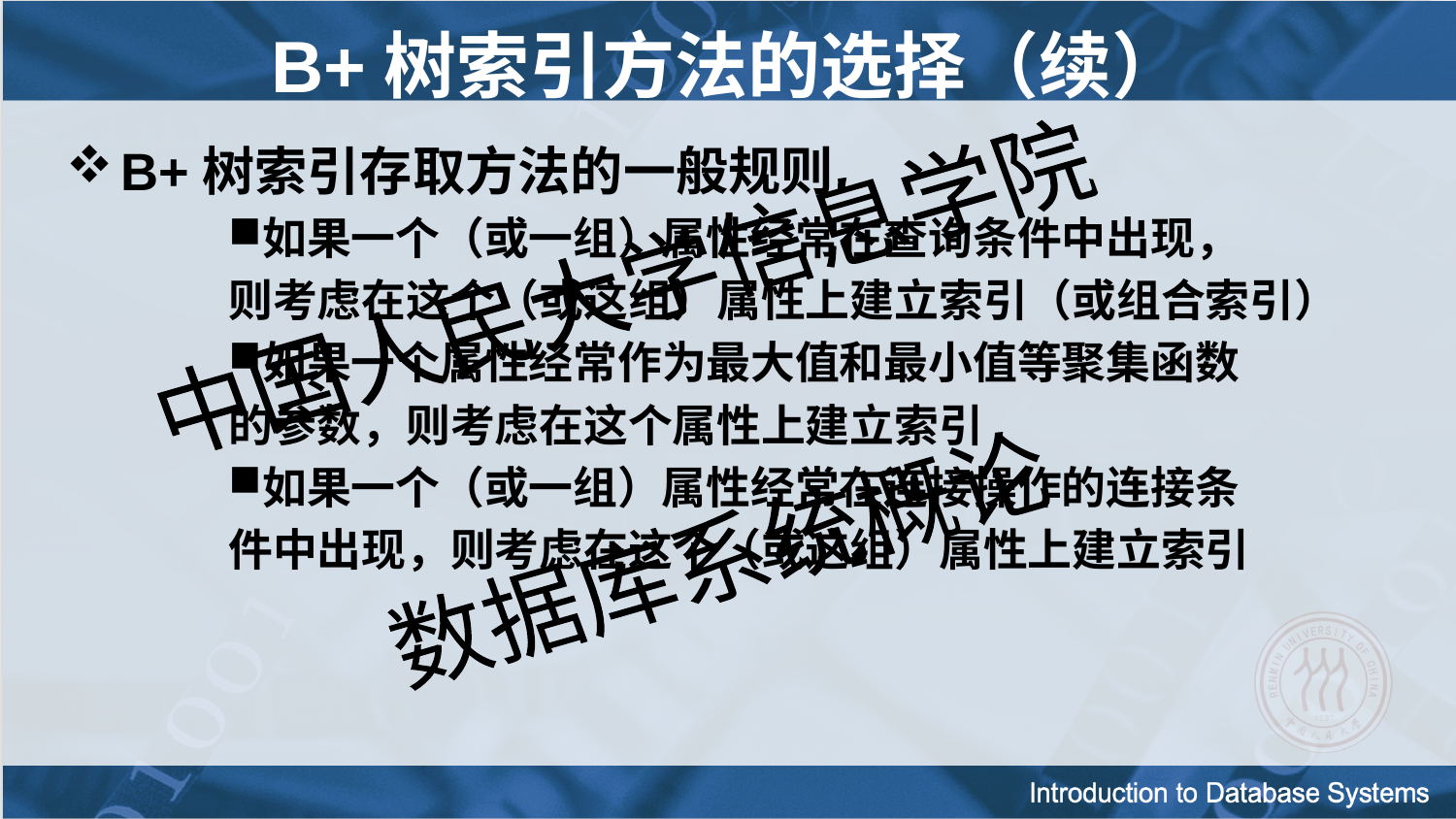

B+树索引方法的选择（续）
B+树索引存取方法的一般规则
如果一个（或一组）属性经常在查询条件中出现，
则考虑在这个（或这组）属性上建立索引（或组合索引）
如果一个属性经常作为最大值和最小值等聚集函数
的参数，则考虑在这个属性上建立索引
如果一个（或一组）属性经常在连接操作的连接条
件中出现，则考虑在这个（或这组）属性上建立索引